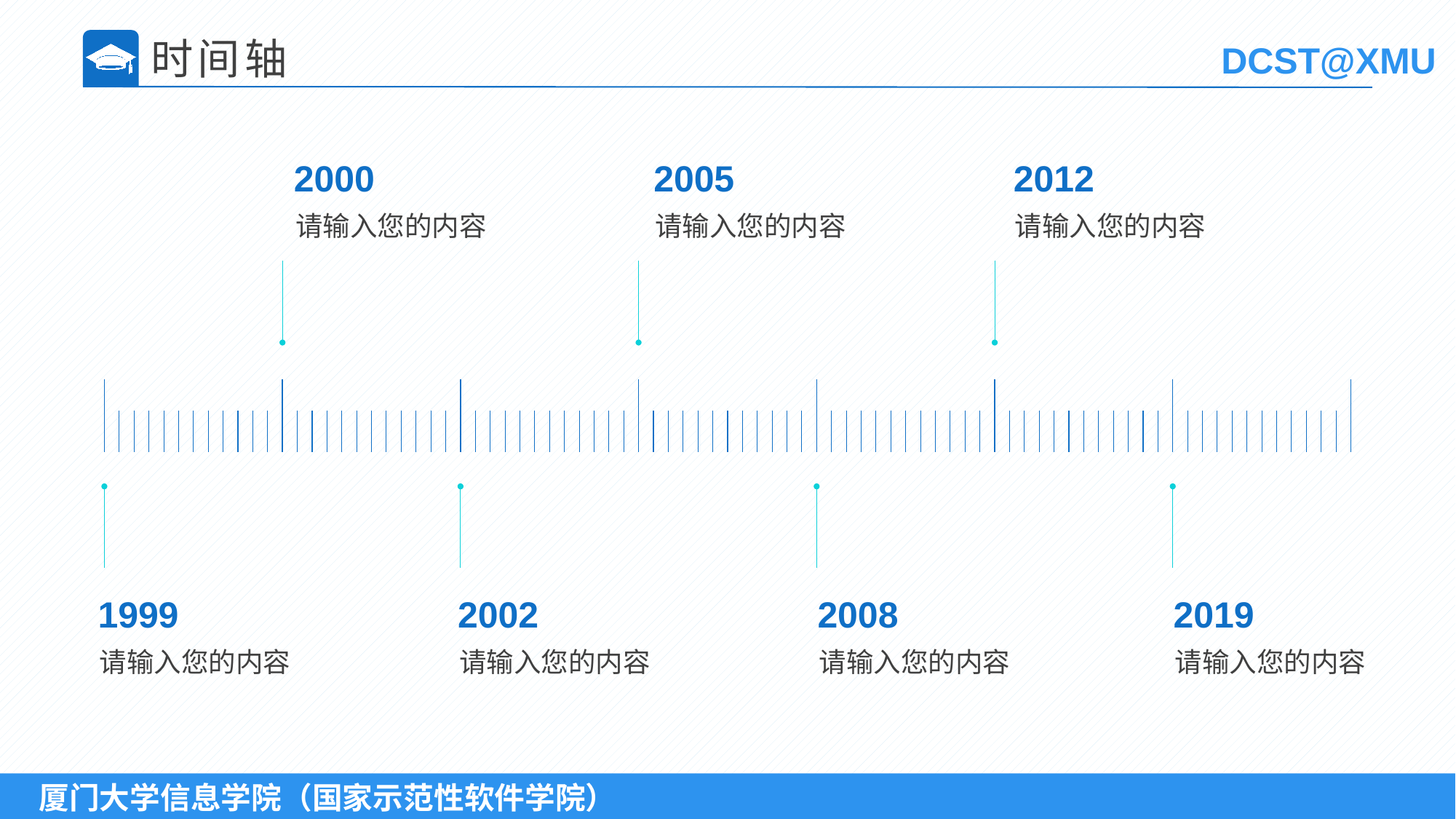

时间轴
2000
2005
2012
请输入您的内容
请输入您的内容
请输入您的内容
1999
2002
2008
2019
请输入您的内容
请输入您的内容
请输入您的内容
请输入您的内容